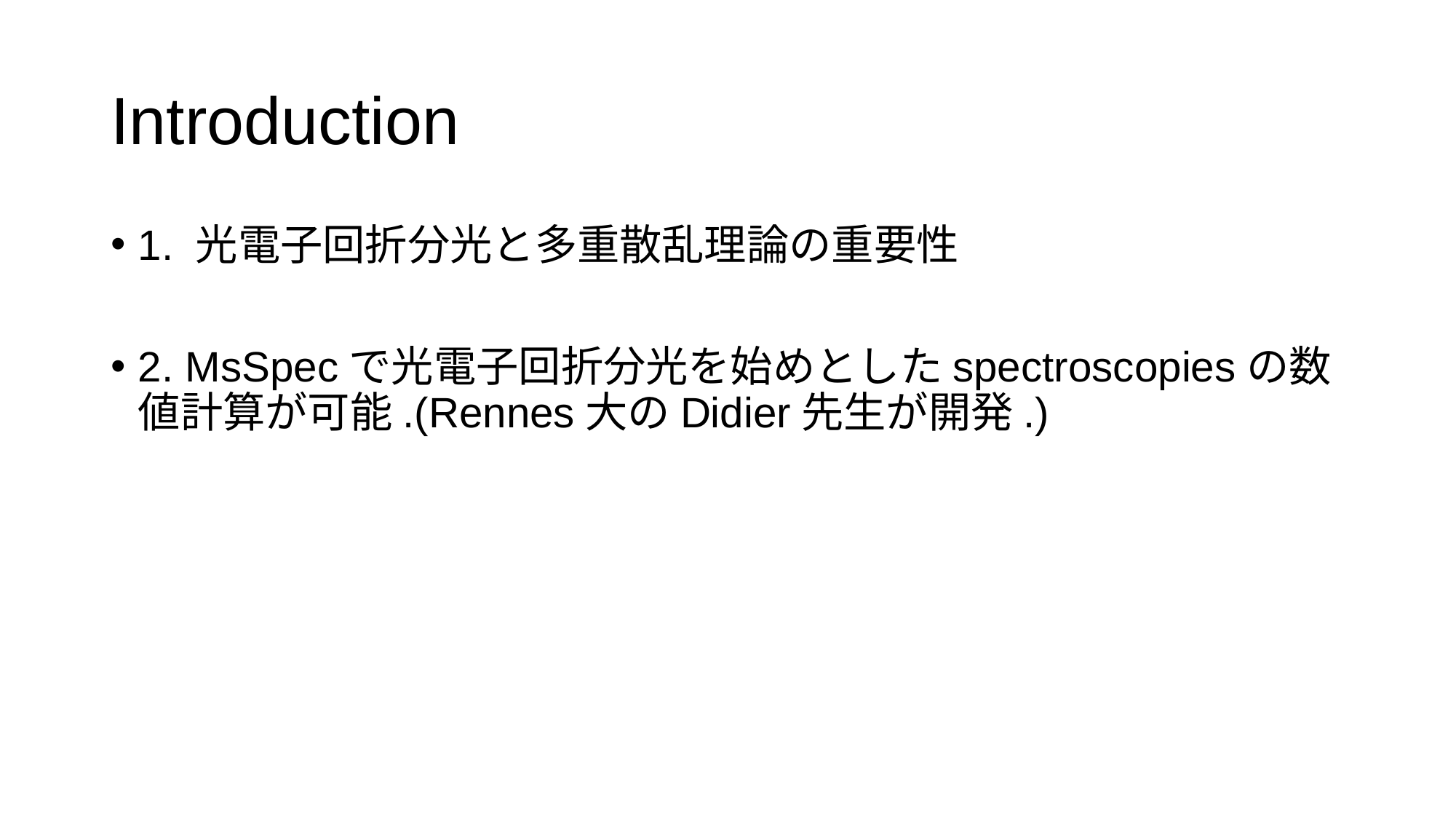

# Introduction
1. 光電子回折分光と多重散乱理論の重要性

2. MsSpecで光電子回折分光を始めとしたspectroscopiesの数値計算が可能.(Rennes大のDidier先生が開発.)